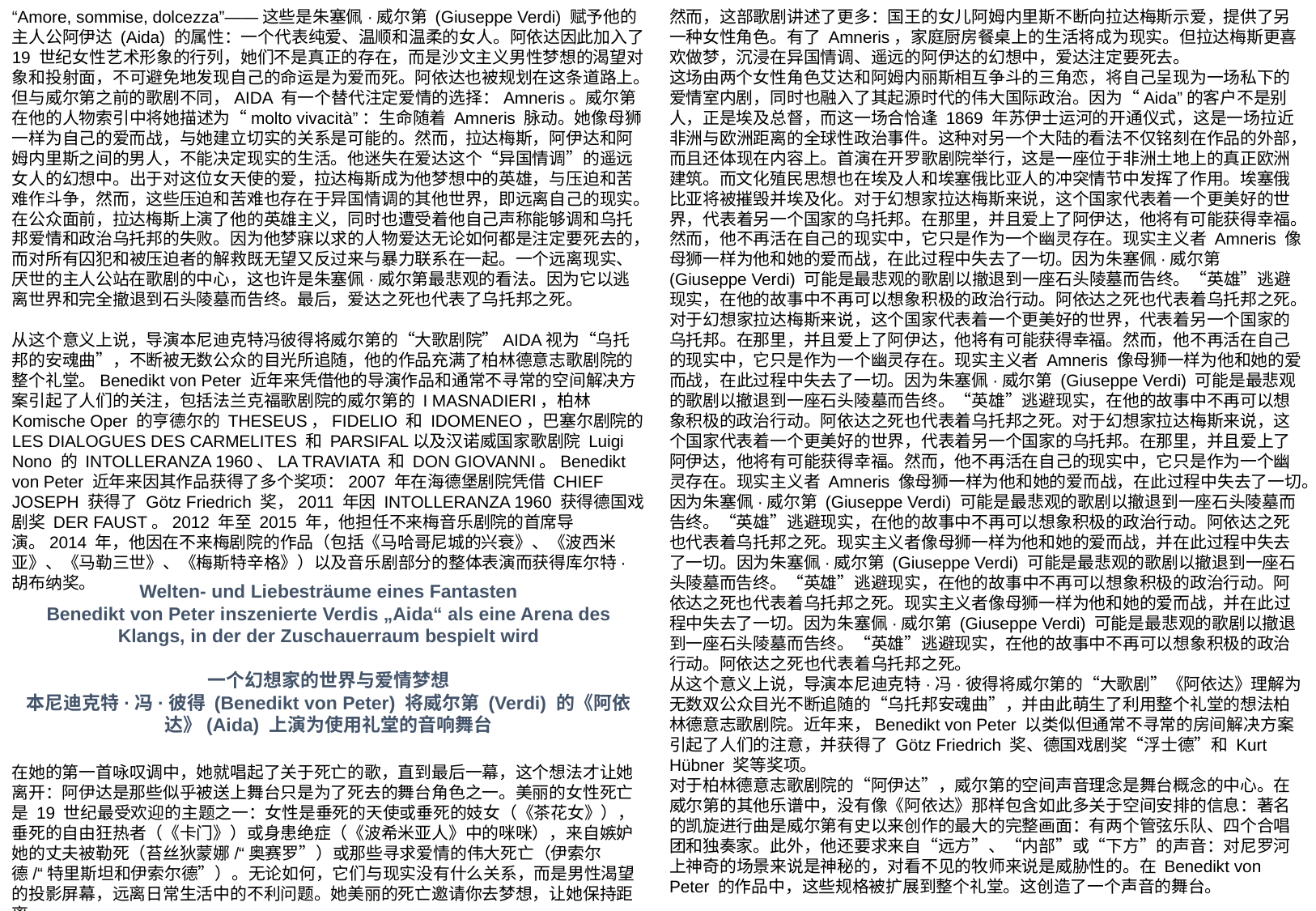

“Amore, sommise, dolcezza”——这些是朱塞佩·威尔第 (Giuseppe Verdi) 赋予他的主人公阿伊达 (Aida) 的属性：一个代表纯爱、温顺和温柔的女人。阿依达因此加入了 19 世纪女性艺术形象的行列，她们不是真正的存在，而是沙文主义男性梦想的渴望对象和投射面，不可避免地发现自己的命运是为爱而死。阿依达也被规划在这条道路上。但与威尔第之前的歌剧不同，AIDA 有一个替代注定爱情的选择：Amneris。威尔第在他的人物索引中将她描述为“molto vivacità”：生命随着 Amneris 脉动。她像母狮一样为自己的爱而战，与她建立切实的关系是可能的。然而，拉达梅斯，阿伊达和阿姆内里斯之间的男人，不能决定现实的生活。他迷失在爱达这个“异国情调”的遥远女人的幻想中。出于对这位女天使的爱，拉达梅斯成为他梦想中的英雄，与压迫和苦难作斗争，然而，这些压迫和苦难也存在于异国情调的其他世界，即远离自己的现实。在公众面前，拉达梅斯上演了他的英雄主义，同时也遭受着他自己声称能够调和乌托邦爱情和政治乌托邦的失败。因为他梦寐以求的人物爱达无论如何都是注定要死去的，而对所有囚犯和被压迫者的解救既无望又反过来与暴力联系在一起。一个远离现实、厌世的主人公站在歌剧的中心，这也许是朱塞佩·威尔第最悲观的看法。因为它以逃离世界和完全撤退到石头陵墓而告终。最后，爱达之死也代表了乌托邦之死。
从这个意义上说，导演本尼迪克特冯彼得将威尔第的“大歌剧院”AIDA视为“乌托邦的安魂曲”，不断被无数公众的目光所追随，他的作品充满了柏林德意志歌剧院的整个礼堂。Benedikt von Peter 近年来凭借他的导演作品和通常不寻常的空间解决方案引起了人们的关注，包括法兰克福歌剧院的威尔第的 I MASNADIERI，柏林 Komische Oper 的亨德尔的 THESEUS，FIDELIO 和 IDOMENEO，巴塞尔剧院的 LES DIALOGUES DES CARMELITES 和 PARSIFAL以及汉诺威国家歌剧院 Luigi Nono 的 INTOLLERANZA 1960、LA TRAVIATA 和 DON GIOVANNI。Benedikt von Peter 近年来因其作品获得了多个奖项：2007 年在海德堡剧院凭借 CHIEF JOSEPH 获得了 Götz Friedrich 奖，2011 年因 INTOLLERANZA 1960 获得德国戏剧奖 DER FAUST。2012 年至 2015 年，他担任不来梅音乐剧院的首席导演。2014 年，他因在不来梅剧院的作品（包括《马哈哥尼城的兴衰》、《波西米亚》、《马勒三世》、《梅斯特辛格》）以及音乐剧部分的整体表演而获得库尔特·胡布纳奖。
然而，这部歌剧讲述了更多：国王的女儿阿姆内里斯不断向拉达梅斯示爱，提供了另一种女性角色。有了 Amneris，家庭厨房餐桌上的生活将成为现实。但拉达梅斯更喜欢做梦，沉浸在异国情调、遥远的阿伊达的幻想中，爱达注定要死去。
这场由两个女性角色艾达和阿姆内丽斯相互争斗的三角恋，将自己呈现为一场私下的爱情室内剧，同时也融入了其起源时代的伟大国际政治。因为“Aida”的客户不是别人，正是埃及总督，而这一场合恰逢 1869 年苏伊士运河的开通仪式，这是一场拉近非洲与欧洲距离的全球性政治事件。这种对另一个大陆的看法不仅铭刻在作品的外部，而且还体现在内容上。首演在开罗歌剧院举行，这是一座位于非洲土地上的真正欧洲建筑。而文化殖民思想也在埃及人和埃塞俄比亚人的冲突情节中发挥了作用。埃塞俄比亚将被摧毁并埃及化。对于幻想家拉达梅斯来说，这个国家代表着一个更美好的世界，代表着另一个国家的乌托邦。在那里，并且爱上了阿伊达，他将有可能获得幸福。然而，他不再活在自己的现实中，它只是作为一个幽灵存在。现实主义者 Amneris 像母狮一样为他和她的爱而战，在此过程中失去了一切。因为朱塞佩·威尔第 (Giuseppe Verdi) 可能是最悲观的歌剧以撤退到一座石头陵墓而告终。“英雄”逃避现实，在他的故事中不再可以想象积极的政治行动。阿依达之死也代表着乌托邦之死。对于幻想家拉达梅斯来说，这个国家代表着一个更美好的世界，代表着另一个国家的乌托邦。在那里，并且爱上了阿伊达，他将有可能获得幸福。然而，他不再活在自己的现实中，它只是作为一个幽灵存在。现实主义者 Amneris 像母狮一样为他和她的爱而战，在此过程中失去了一切。因为朱塞佩·威尔第 (Giuseppe Verdi) 可能是最悲观的歌剧以撤退到一座石头陵墓而告终。“英雄”逃避现实，在他的故事中不再可以想象积极的政治行动。阿依达之死也代表着乌托邦之死。对于幻想家拉达梅斯来说，这个国家代表着一个更美好的世界，代表着另一个国家的乌托邦。在那里，并且爱上了阿伊达，他将有可能获得幸福。然而，他不再活在自己的现实中，它只是作为一个幽灵存在。现实主义者 Amneris 像母狮一样为他和她的爱而战，在此过程中失去了一切。因为朱塞佩·威尔第 (Giuseppe Verdi) 可能是最悲观的歌剧以撤退到一座石头陵墓而告终。“英雄”逃避现实，在他的故事中不再可以想象积极的政治行动。阿依达之死也代表着乌托邦之死。现实主义者像母狮一样为他和她的爱而战，并在此过程中失去了一切。因为朱塞佩·威尔第 (Giuseppe Verdi) 可能是最悲观的歌剧以撤退到一座石头陵墓而告终。“英雄”逃避现实，在他的故事中不再可以想象积极的政治行动。阿依达之死也代表着乌托邦之死。现实主义者像母狮一样为他和她的爱而战，并在此过程中失去了一切。因为朱塞佩·威尔第 (Giuseppe Verdi) 可能是最悲观的歌剧以撤退到一座石头陵墓而告终。“英雄”逃避现实，在他的故事中不再可以想象积极的政治行动。阿依达之死也代表着乌托邦之死。
从这个意义上说，导演本尼迪克特·冯·彼得将威尔第的“大歌剧”《阿依达》理解为无数双公众目光不断追随的“乌托邦安魂曲”，并由此萌生了利用整个礼堂的想法柏林德意志歌剧院。近年来，Benedikt von Peter 以类似但通常不寻常的房间解决方案引起了人们的注意，并获得了 Götz Friedrich 奖、德国戏剧奖“浮士德”和 Kurt Hübner 奖等奖项。
对于柏林德意志歌剧院的“阿伊达”，威尔第的空间声音理念是舞台概念的中心。在威尔第的其他乐谱中，没有像《阿依达》那样包含如此多关于空间安排的信息：著名的凯旋进行曲是威尔第有史以来创作的最大的完整画面：有两个管弦乐队、四个合唱团和独奏家。此外，他还要求来自“远方”、“内部”或“下方”的声音：对尼罗河上神奇的场景来说是神秘的，对看不见的牧师来说是威胁性的。在 Benedikt von Peter 的作品中，这些规格被扩展到整个礼堂。这创造了一个声音的舞台。

Welten- und Liebesträume eines Fantasten
Benedikt von Peter inszenierte Verdis „Aida“ als eine Arena des Klangs, in der der Zuschauerraum bespielt wird

一个幻想家的世界与爱情梦想
本尼迪克特·冯·彼得 (Benedikt von Peter) 将威尔第 (Verdi) 的《阿依达》(Aida) 上演为使用礼堂的音响舞台

在她的第一首咏叹调中，她就唱起了关于死亡的歌，直到最后一幕，这个想法才让她离开：阿伊达是那些似乎被送上舞台只是为了死去的舞台角色之一。美丽的女性死亡是 19 世纪最受欢迎的主题之一：女性是垂死的天使或垂死的妓女（《茶花女》），垂死的自由狂热者（《卡门》）或身患绝症（《波希米亚人》中的咪咪），来自嫉妒她的丈夫被勒死（苔丝狄蒙娜/“奥赛罗”）或那些寻求爱情的伟大死亡（伊索尔德/“特里斯坦和伊索尔德”）。无论如何，它们与现实没有什么关系，而是男性渴望的投影屏幕，远离日常生活中的不利问题。她美丽的死亡邀请你去梦想，让她保持距离。